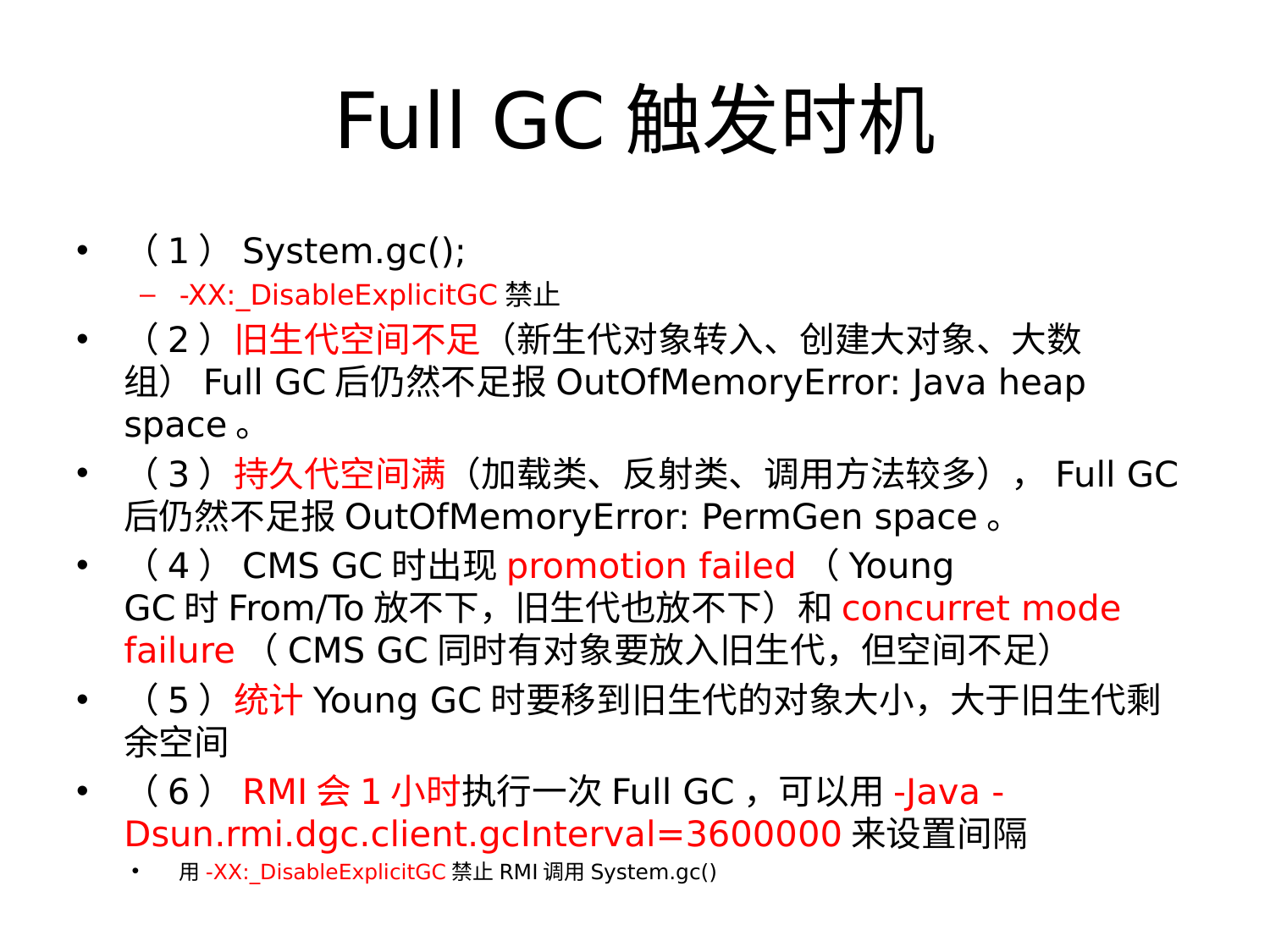

# Full GC触发时机
（1）System.gc();
-XX:_DisableExplicitGC禁止
（2）旧生代空间不足（新生代对象转入、创建大对象、大数组）Full GC后仍然不足报OutOfMemoryError: Java heap space。
（3）持久代空间满（加载类、反射类、调用方法较多），Full GC后仍然不足报OutOfMemoryError: PermGen space。
（4）CMS GC时出现promotion failed（Young GC时From/To放不下，旧生代也放不下）和concurret mode failure（CMS GC同时有对象要放入旧生代，但空间不足）
（5）统计Young GC时要移到旧生代的对象大小，大于旧生代剩余空间
（6）RMI会1小时执行一次Full GC，可以用-Java -Dsun.rmi.dgc.client.gcInterval=3600000来设置间隔
用-XX:_DisableExplicitGC禁止RMI调用System.gc()